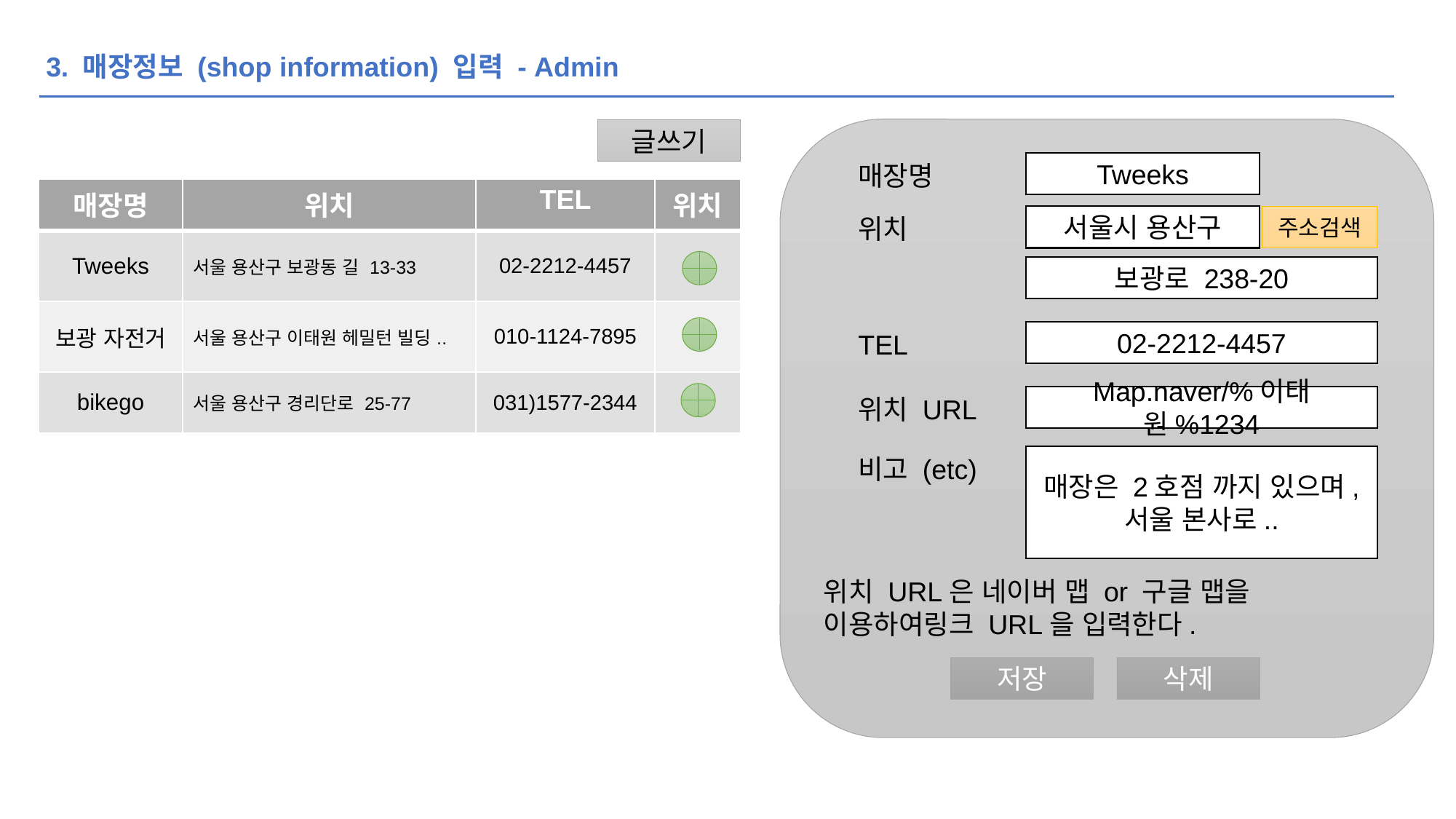

3. 매장정보 (shop information) 입력 - Admin

글쓰기
Tweeks
매장명
| 매장명 | 위치 | TEL | 위치 |
| --- | --- | --- | --- |
| Tweeks | 서울 용산구 보광동 길 13-33 | 02-2212-4457 |  |
| 보광 자전거 | 서울 용산구 이태원 헤밀턴 빌딩.. | 010-1124-7895 |  |
| bikego | 서울 용산구 경리단로 25-77 | 031)1577-2344 |  |
서울시 용산구
주소검색
위치

보광로 238-20

02-2212-4457
TEL

Map.naver/%이태원%1234
위치 URL
매장은 2호점 까지 있으며, 서울 본사로..
비고 (etc)
위치 URL은 네이버 맵 or 구글 맵을 이용하여링크 URL을 입력한다.
저장
삭제